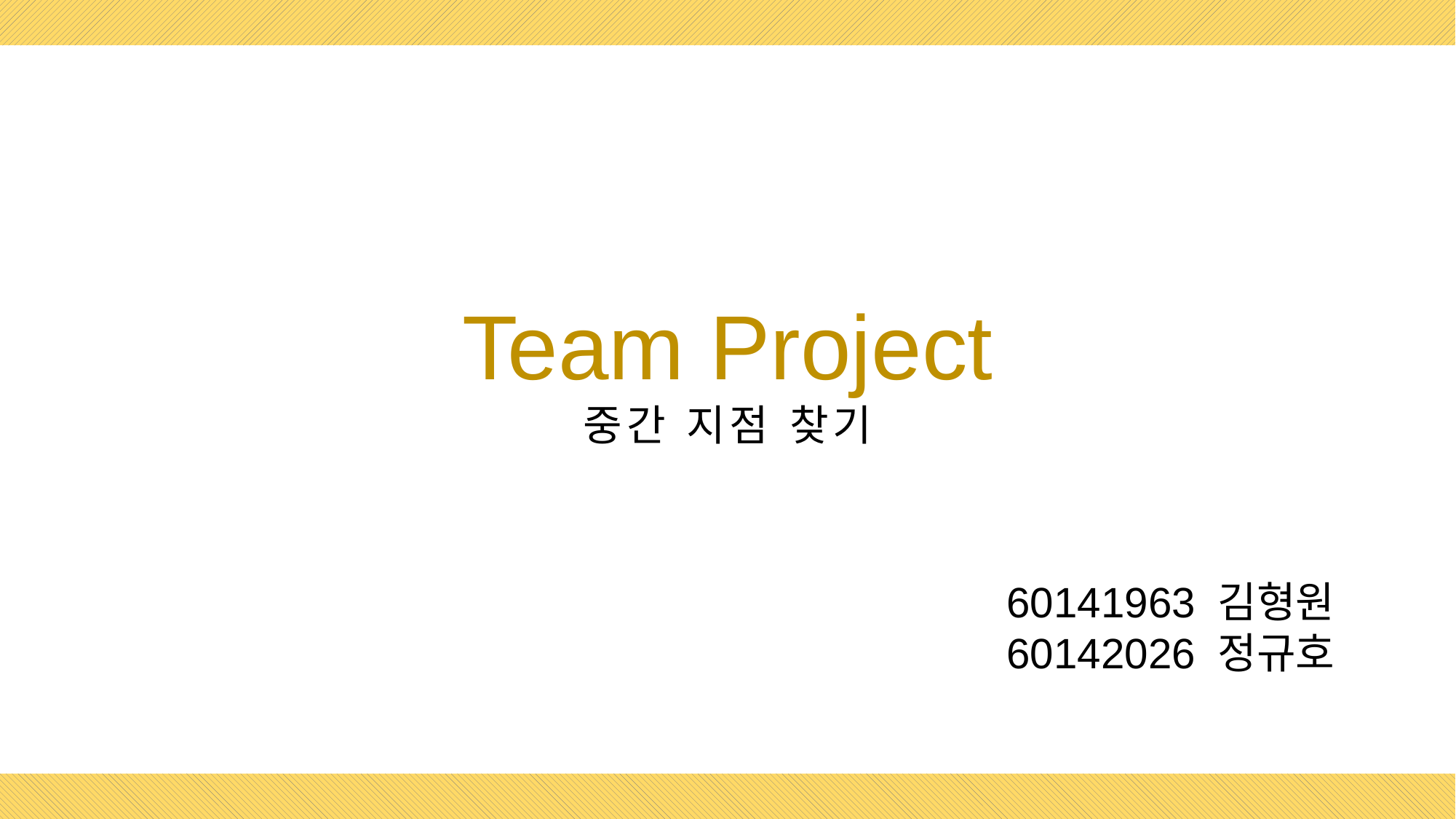

Team Project
중간 지점 찾기

60141963 김형원
60142026 정규호